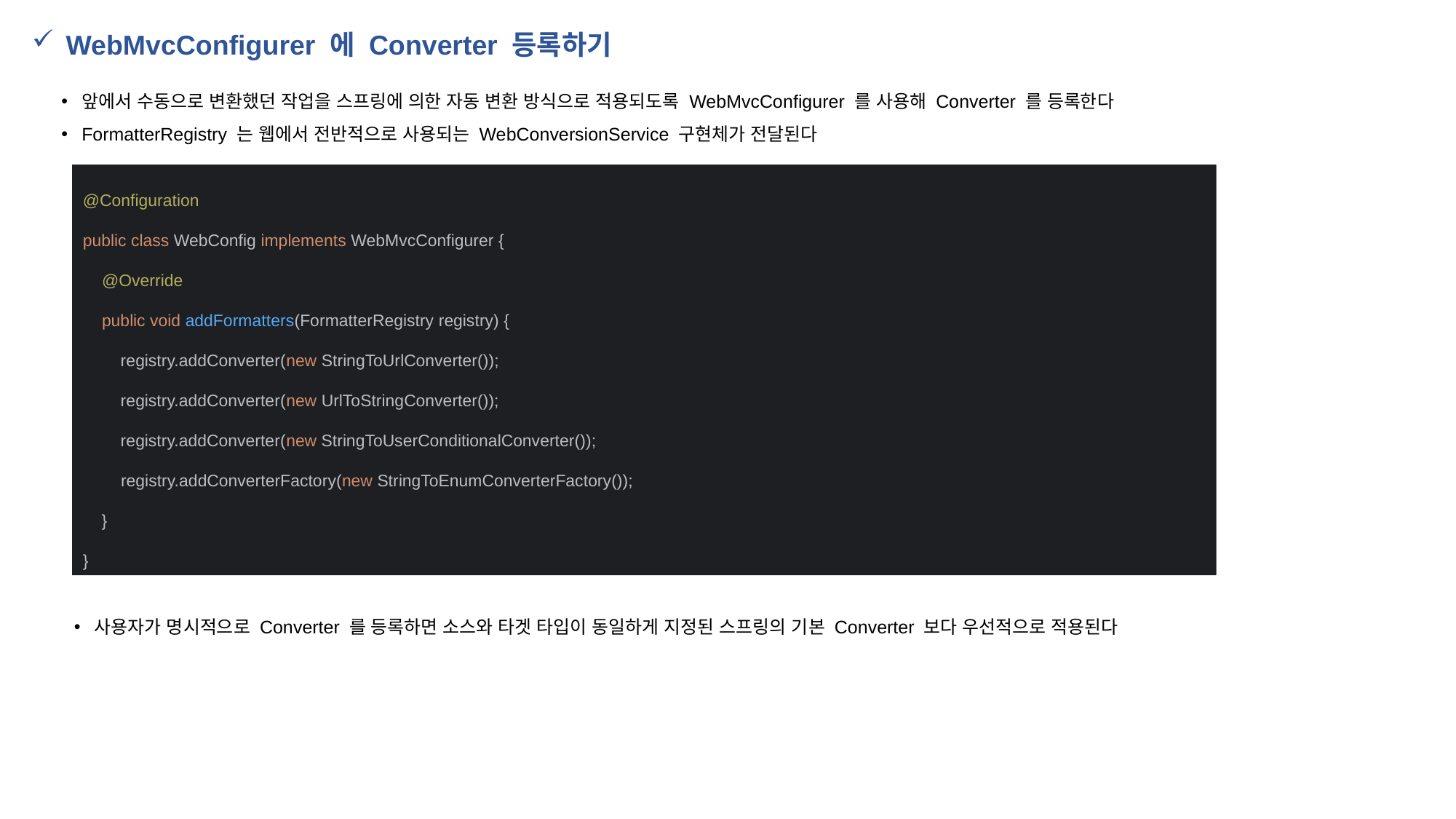

WebMvcConfigurer 에 Converter 등록하기
앞에서 수동으로 변환했던 작업을 스프링에 의한 자동 변환 방식으로 적용되도록 WebMvcConfigurer 를 사용해 Converter 를 등록한다
FormatterRegistry 는 웹에서 전반적으로 사용되는 WebConversionService 구현체가 전달된다
@Configuration
public class WebConfig implements WebMvcConfigurer {
    @Override
    public void addFormatters(FormatterRegistry registry) {
        registry.addConverter(new StringToUrlConverter());
        registry.addConverter(new UrlToStringConverter());
        registry.addConverter(new StringToUserConditionalConverter());
        registry.addConverterFactory(new StringToEnumConverterFactory());
    }
}
사용자가 명시적으로 Converter 를 등록하면 소스와 타겟 타입이 동일하게 지정된 스프링의 기본 Converter 보다 우선적으로 적용된다